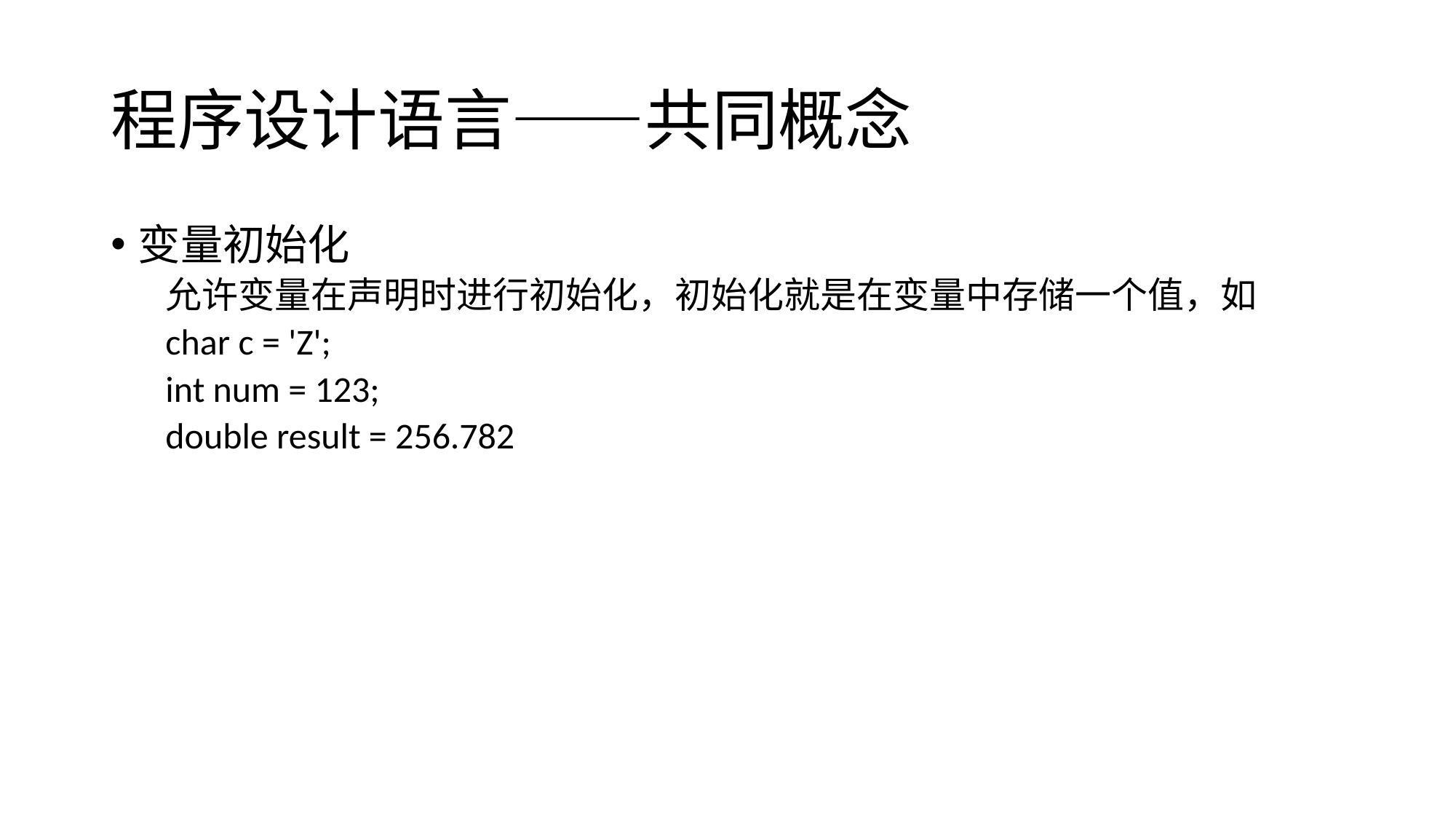

# 程序设计语言——共同概念
变量初始化
允许变量在声明时进行初始化，初始化就是在变量中存储一个值，如
char c = 'Z';
int num = 123;
double result = 256.782